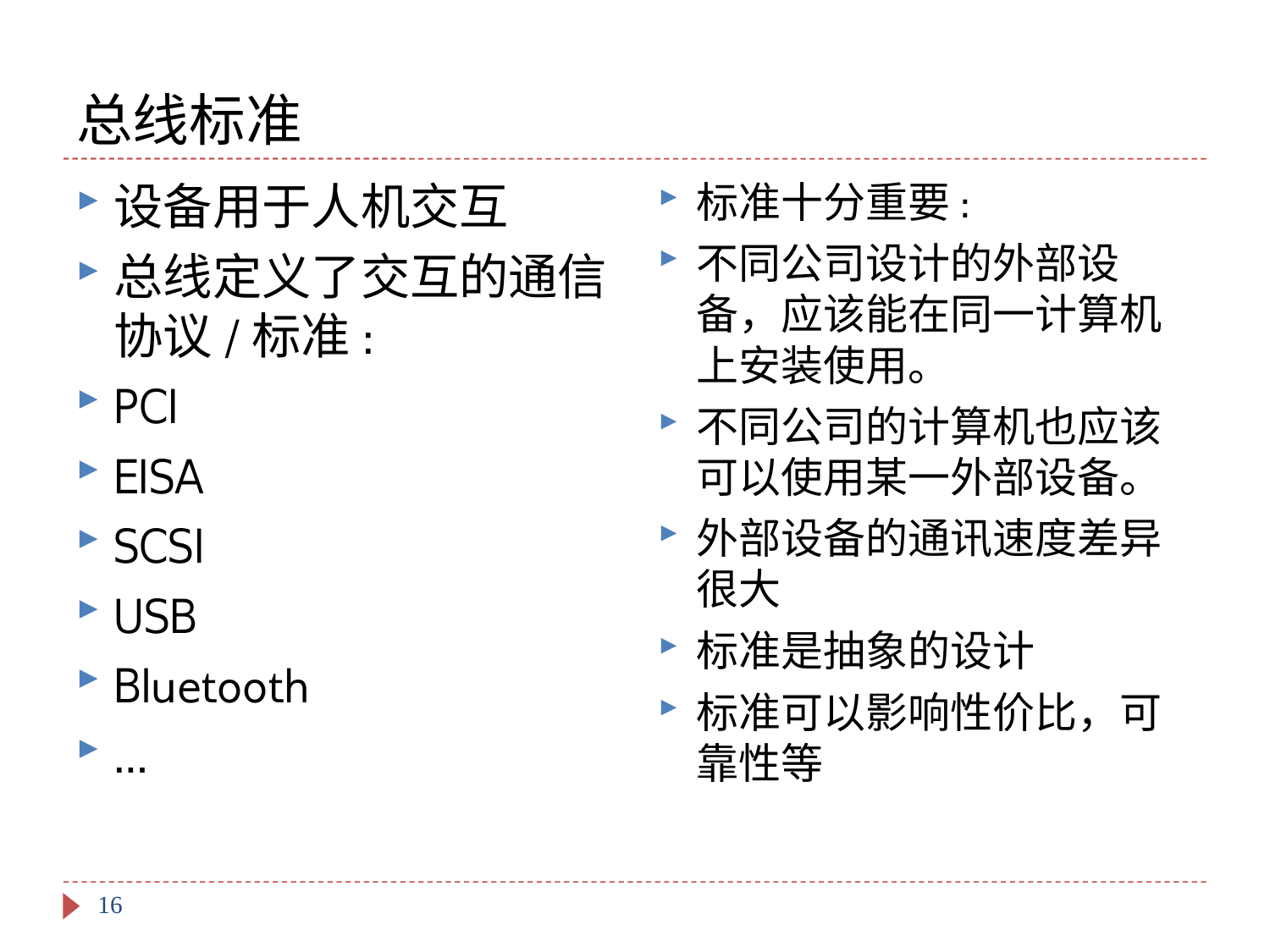

# 总线标准
设备用于人机交互
总线定义了交互的通信协议/标准:
PCI
EISA
SCSI
USB
Bluetooth
…

标准十分重要:
不同公司设计的外部设备，应该能在同一计算机上安装使用。
不同公司的计算机也应该可以使用某一外部设备。
外部设备的通讯速度差异很大
标准是抽象的设计
标准可以影响性价比，可靠性等

16